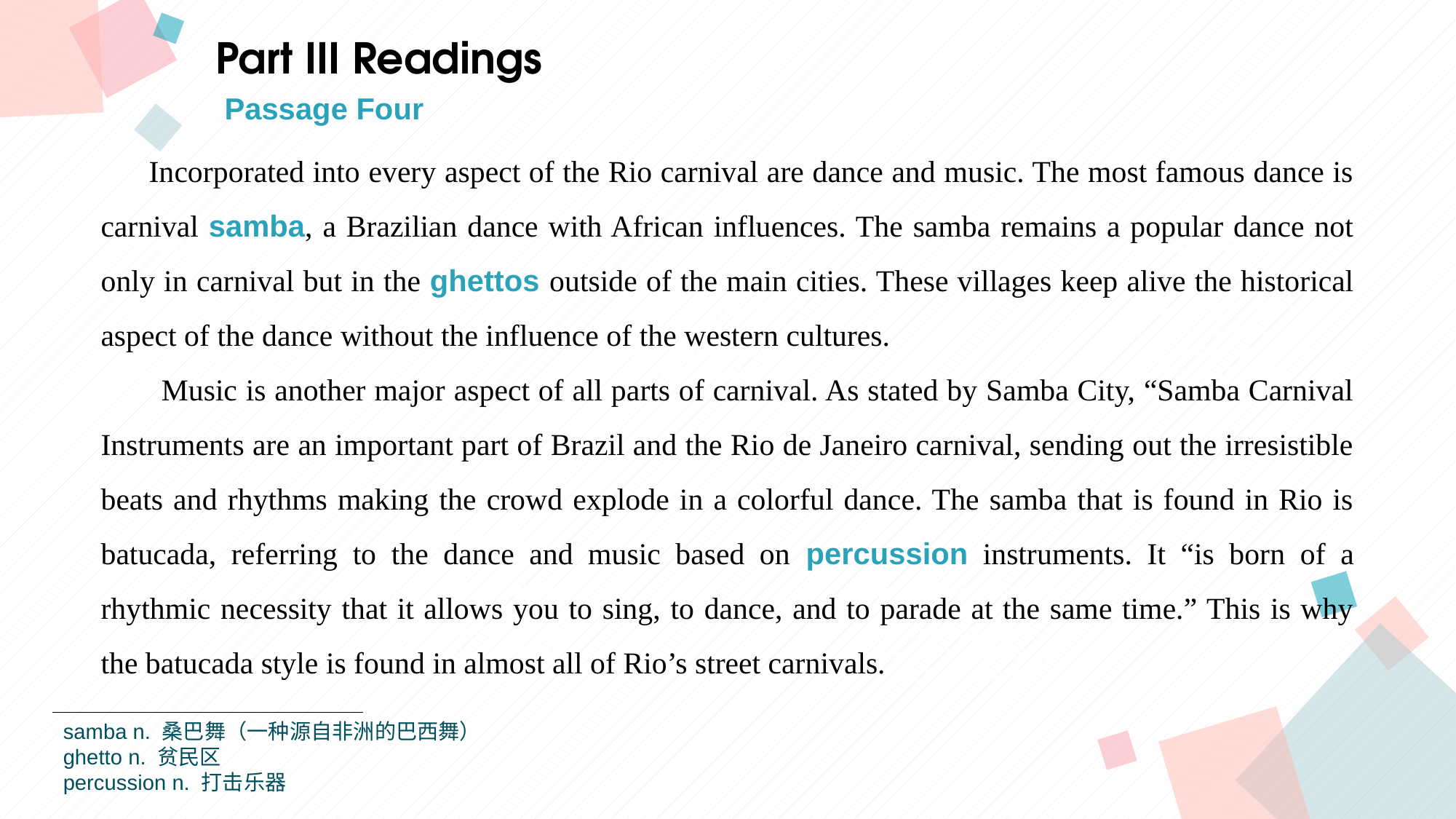

Part III Readings
Passage Four

       Incorporated into every aspect of the Rio carnival are dance and music. The most famous dance is carnival samba, a Brazilian dance with African influences. The samba remains a popular dance not only in carnival but in the ghettos outside of the main cities. These villages keep alive the historical aspect of the dance without the influence of the western cultures.
       Music is another major aspect of all parts of carnival. As stated by Samba City, “Samba Carnival Instruments are an important part of Brazil and the Rio de Janeiro carnival, sending out the irresistible beats and rhythms making the crowd explode in a colorful dance. The samba that is found in Rio is batucada, referring to the dance and music based on percussion instruments. It “is born of a rhythmic necessity that it allows you to sing, to dance, and to parade at the same time.” This is why the batucada style is found in almost all of Rio’s street carnivals.
点击此处添加标题
点击此处添加标题
标题数字等都可以通过点击和重新输入进行更改，顶部“开始”面板中可以对字体、字号、颜色等进行修改。建议正文8-14号字，1.3倍字间距。
标题数字等都可以通过点击和重新输入进行更改，顶部“开始”面板中可以对字体、字号、颜色等进行修改。建议正文8-14号字，1.3倍字间距。
标题数字等都可以通过点击和重新输入进行更改，顶部“开始”面板中可以对字体、字号、颜色等进行修改。建议正文8-14号字，1.3倍字间距。
点击此处添加标题
标题数字等都可以通过点击和重新输入进行更改，顶部“开始”面板中可以对字体、字号、颜色等进行修改。建议正文8-14号字，1.3倍字间距。
标题数字等都可以通过点击和重新输入进行更改，顶部“开始”面板中可以对字体、字号、颜色等进行修改。建议正文8-14号字，1.3倍字间距。
samba n. 桑巴舞（一种源自非洲的巴西舞）
ghetto n. 贫民区
percussion n. 打击乐器